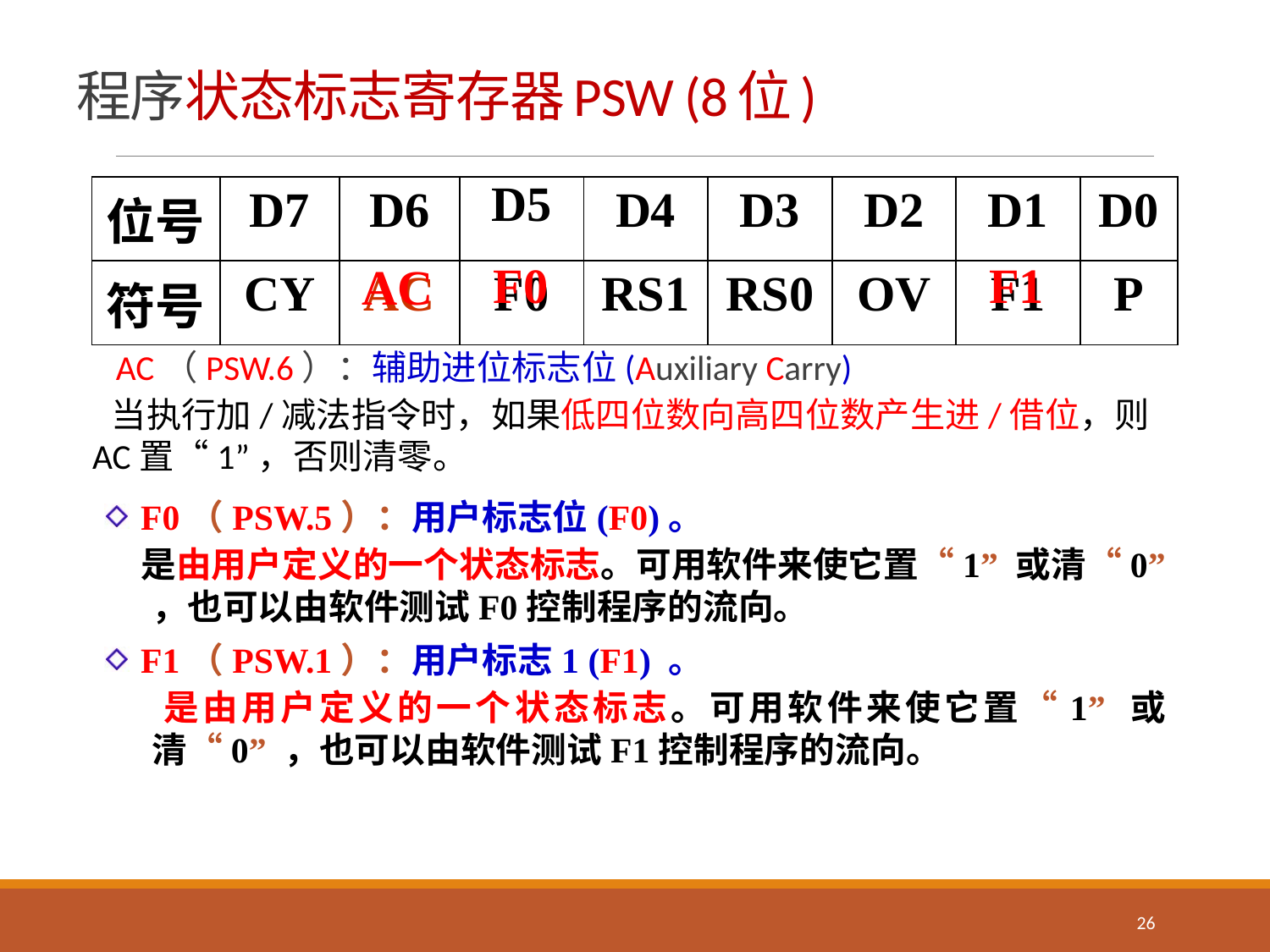

# 程序状态标志寄存器PSW (8位)
| 位号 | D7 | D6 | D5 | D4 | D3 | D2 | D1 | D0 |
| --- | --- | --- | --- | --- | --- | --- | --- | --- |
| 符号 | CY | AC | F0 | RS1 | RS0 | OV | F1 | P |
F0
F1
AC
AC（PSW.6）：辅助进位标志位(Auxiliary Carry)
   当执行加/减法指令时，如果低四位数向高四位数产生进/借位，则AC置“1”，否则清零。
F0（PSW.5）：用户标志位(F0)。
是由用户定义的一个状态标志。可用软件来使它置“1” 或清“0” ，也可以由软件测试F0控制程序的流向。
F1（PSW.1）：用户标志1 (F1) 。
    是由用户定义的一个状态标志。可用软件来使它置“1” 或清“0” ，也可以由软件测试F1控制程序的流向。
26